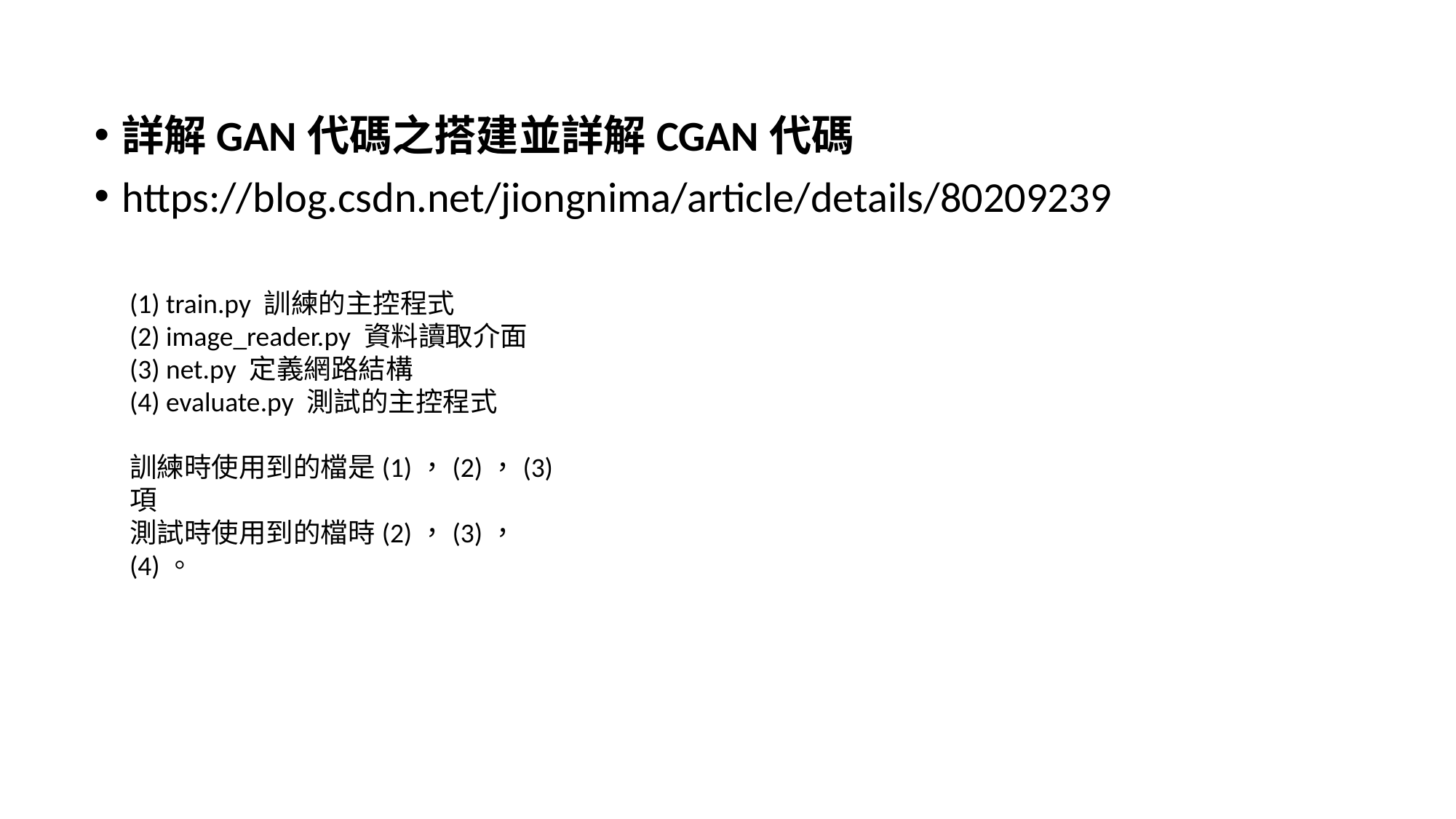

詳解GAN代碼之搭建並詳解CGAN代碼
https://blog.csdn.net/jiongnima/article/details/80209239
(1) train.py 訓練的主控程式
(2) image_reader.py 資料讀取介面
(3) net.py 定義網路結構
(4) evaluate.py 測試的主控程式

訓練時使用到的檔是(1)，(2)，(3)項
測試時使用到的檔時(2)，(3)，(4)。